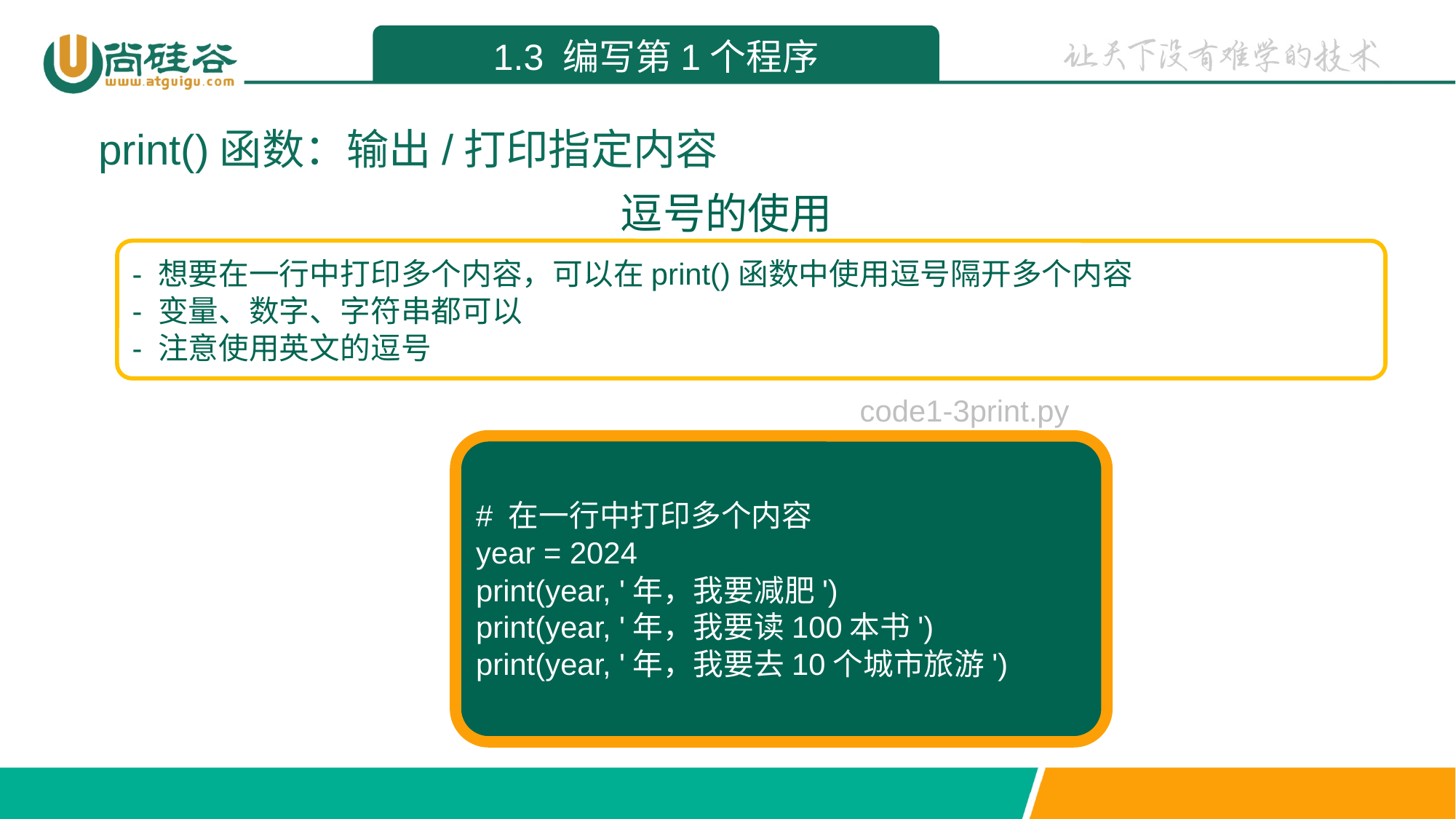

1.3 编写第1个程序
print()函数：输出/打印指定内容
逗号的使用
- 想要在一行中打印多个内容，可以在print()函数中使用逗号隔开多个内容
- 变量、数字、字符串都可以
- 注意使用英文的逗号
code1-3print.py
# 在一行中打印多个内容
year = 2024
print(year, '年，我要减肥')
print(year, '年，我要读100本书')
print(year, '年，我要去10个城市旅游')